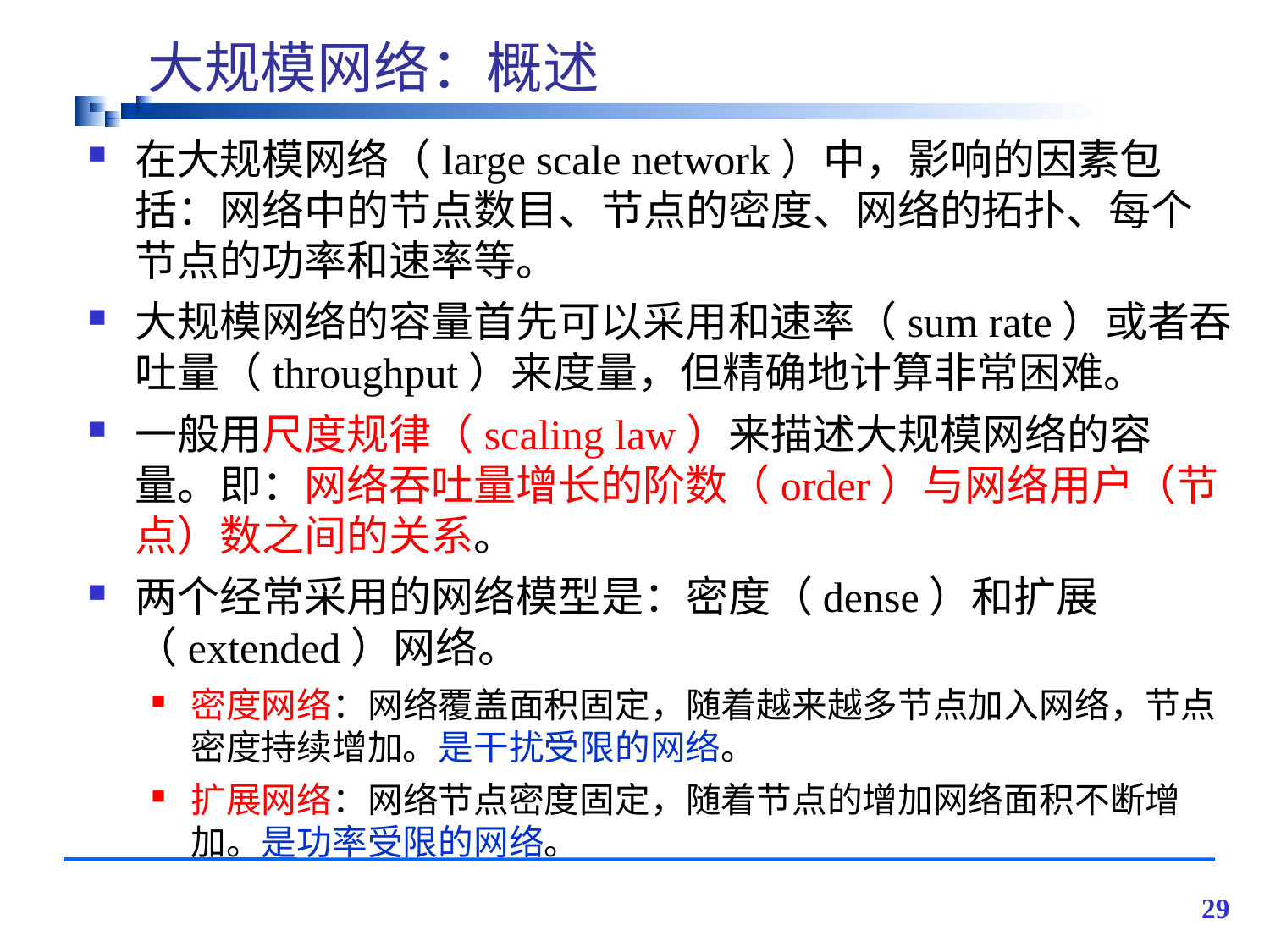

# 大规模网络：概述
在大规模网络（large scale network）中，影响的因素包括：网络中的节点数目、节点的密度、网络的拓扑、每个节点的功率和速率等。
大规模网络的容量首先可以采用和速率（sum rate）或者吞吐量（throughput）来度量，但精确地计算非常困难。
一般用尺度规律（scaling law）来描述大规模网络的容量。即：网络吞吐量增长的阶数（order）与网络用户（节点）数之间的关系。
两个经常采用的网络模型是：密度（dense）和扩展（extended）网络。
密度网络：网络覆盖面积固定，随着越来越多节点加入网络，节点密度持续增加。是干扰受限的网络。
扩展网络：网络节点密度固定，随着节点的增加网络面积不断增加。是功率受限的网络。
29